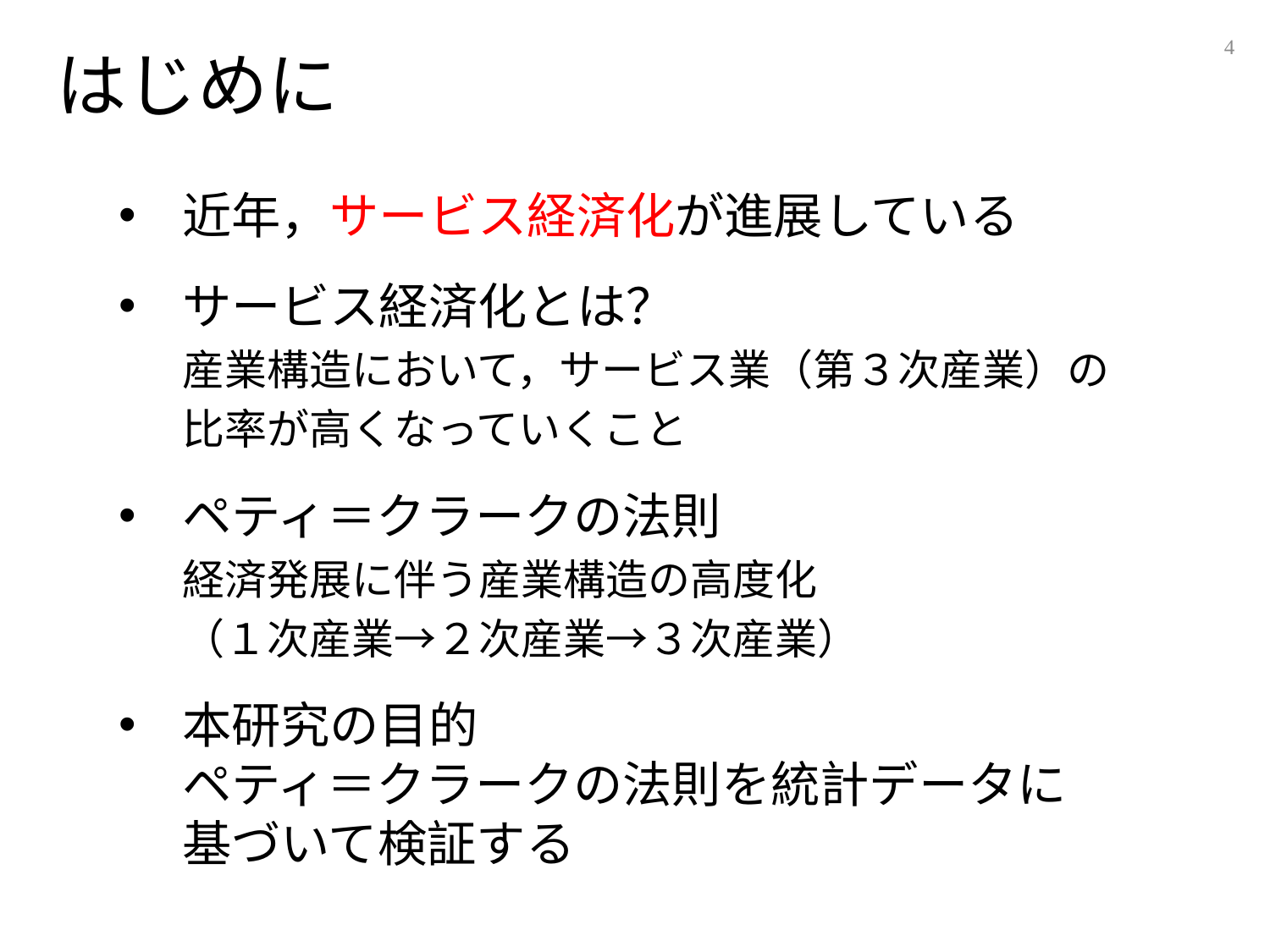

4
# はじめに
近年，サービス経済化が進展している
サービス経済化とは？
産業構造において，サービス業（第３次産業）の
比率が高くなっていくこと
ペティ＝クラークの法則
経済発展に伴う産業構造の高度化
（１次産業→２次産業→３次産業）
本研究の目的
ペティ＝クラークの法則を統計データに
基づいて検証する